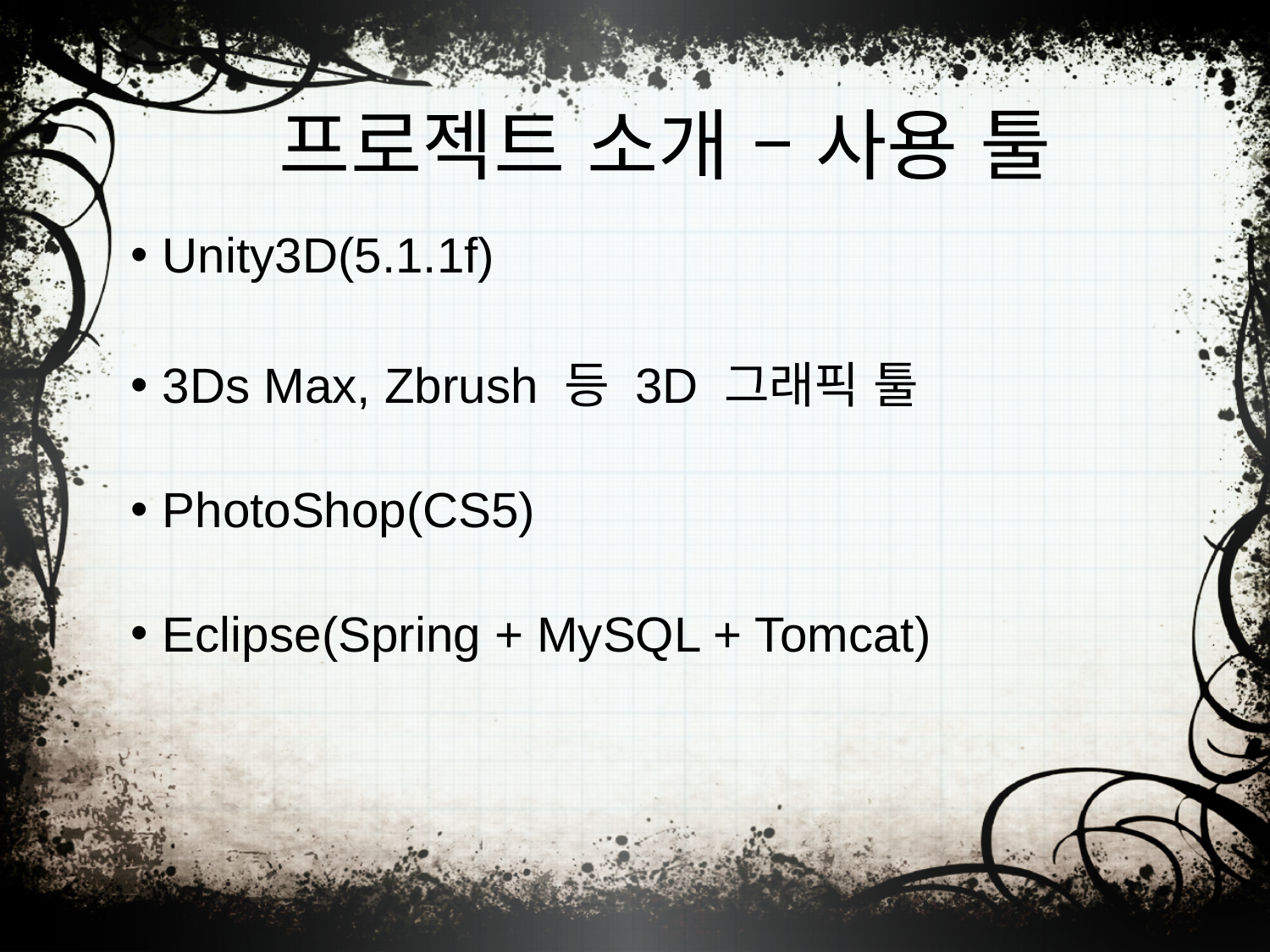

# 프로젝트 소개 – 사용 툴
Unity3D(5.1.1f)
3Ds Max, Zbrush 등 3D 그래픽 툴
PhotoShop(CS5)
Eclipse(Spring + MySQL + Tomcat)